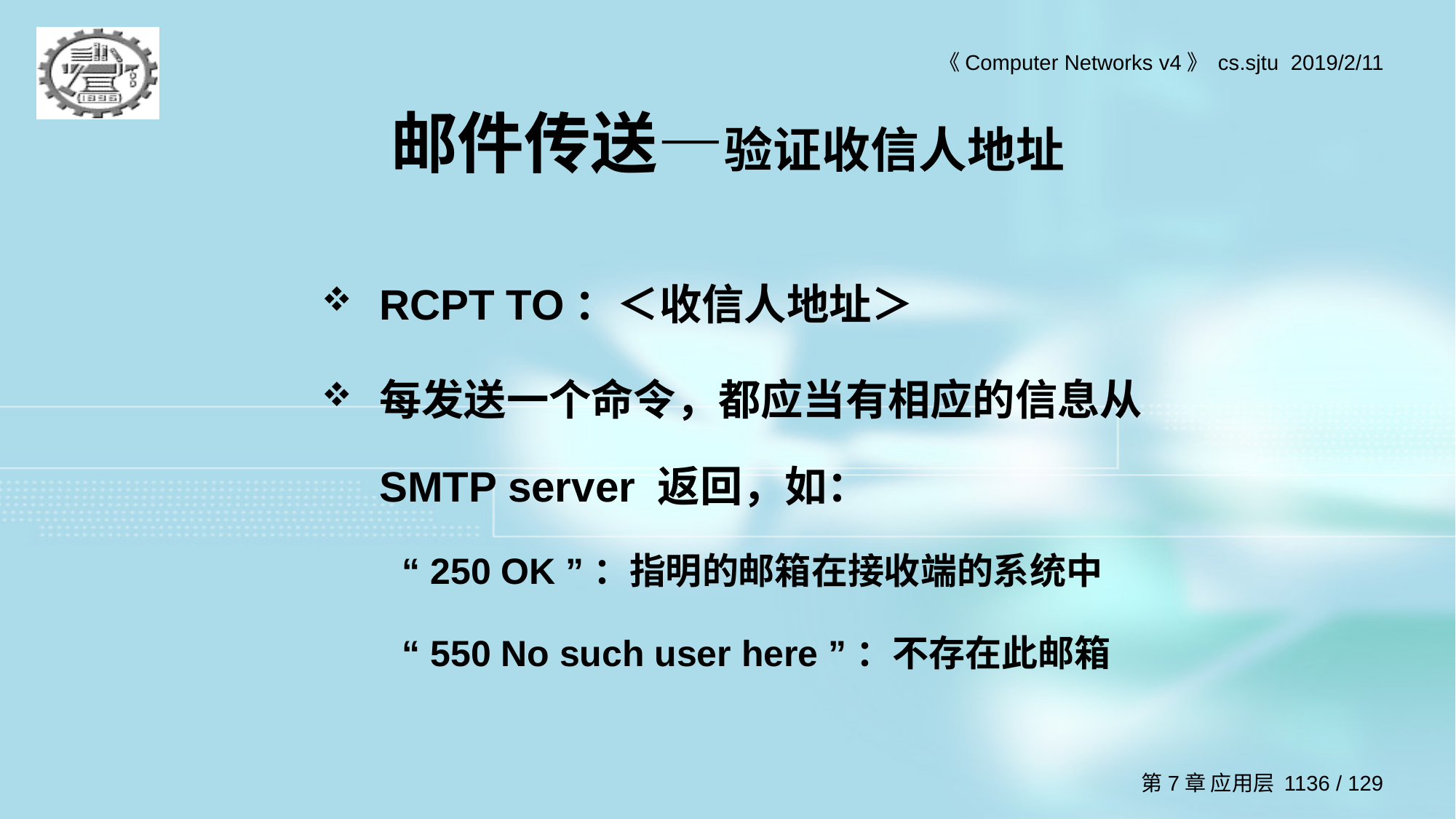

# 邮件传送—验证收信人地址
RCPT TO：＜收信人地址＞
每发送一个命令，都应当有相应的信息从SMTP server 返回，如：
“ 250 OK ”：指明的邮箱在接收端的系统中
“ 550 No such user here ”：不存在此邮箱